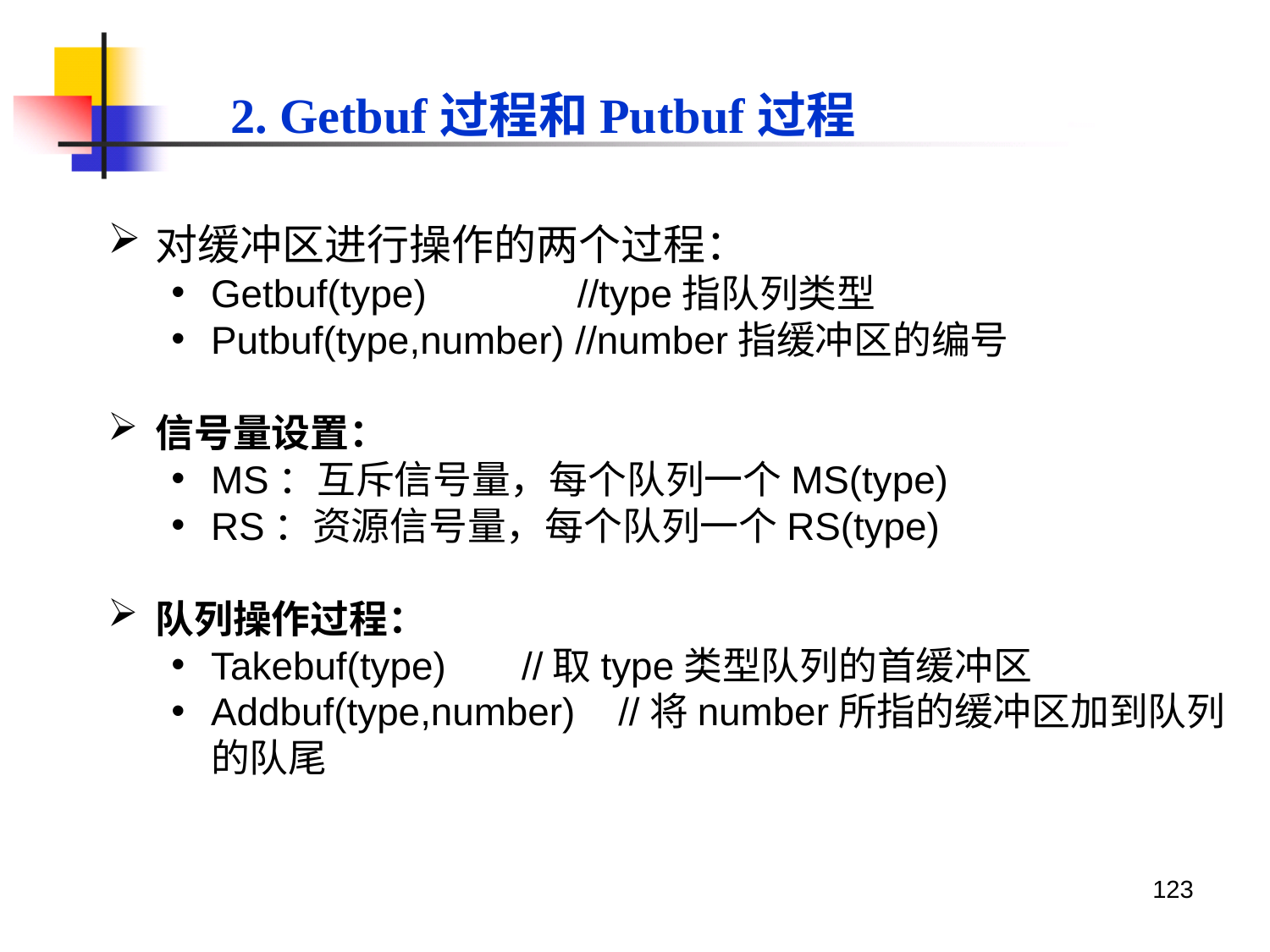

2. Getbuf过程和Putbuf过程
对缓冲区进行操作的两个过程：
Getbuf(type)              //type指队列类型
Putbuf(type,number) //number指缓冲区的编号

信号量设置：
MS：互斥信号量，每个队列一个MS(type)
RS：资源信号量，每个队列一个RS(type)

队列操作过程：
Takebuf(type)       //取type类型队列的首缓冲区
Addbuf(type,number)    //将number所指的缓冲区加到队列的队尾
123